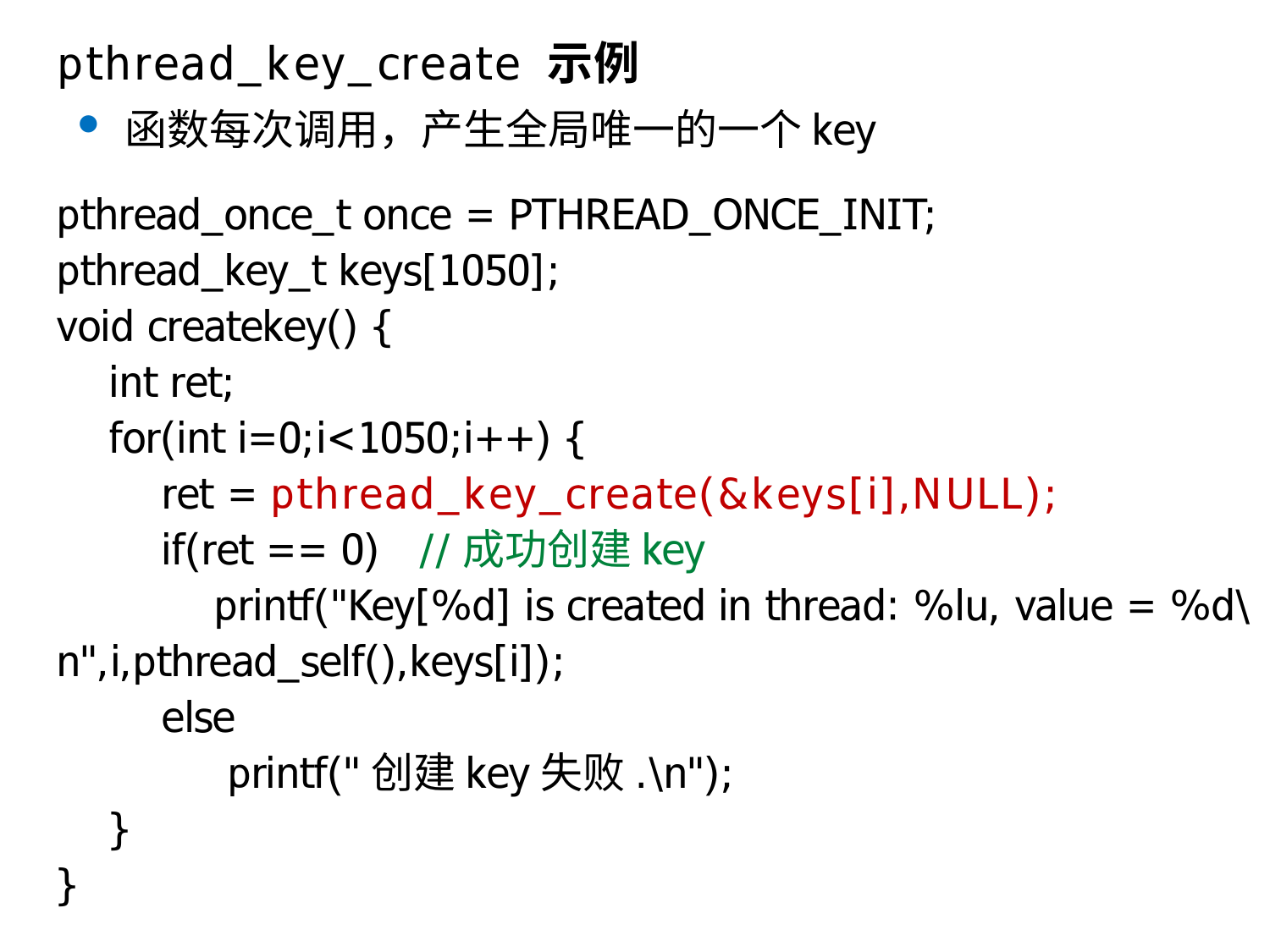

pthread_key_create 示例

函数每次调用，产生全局唯一的一个key
pthread_once_t once = PTHREAD_ONCE_INIT;
pthread_key_t keys[1050];
void createkey() {
    int ret;
    for(int i=0;i<1050;i++) {
        ret = pthread_key_create(&keys[i],NULL);
        if(ret == 0)   //成功创建key
            printf("Key[%d] is created in thread: %lu, value = %d\n",i,pthread_self(),keys[i]);
        else
             printf("创建key失败.\n");
    }
}